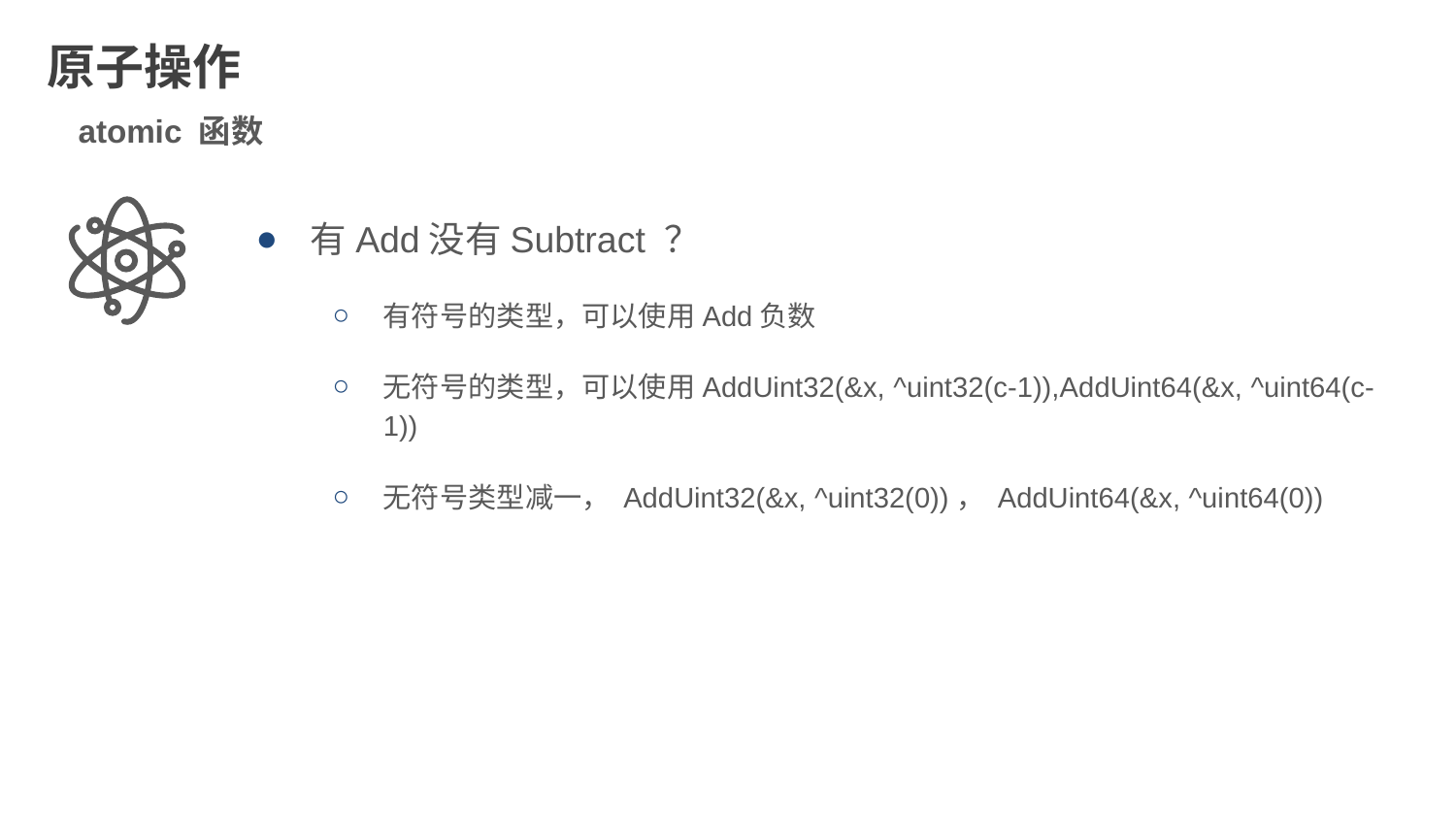

原子操作
atomic 函数
有Add没有Subtract ？
有符号的类型，可以使用Add负数
无符号的类型，可以使用AddUint32(&x, ^uint32(c-1)),AddUint64(&x, ^uint64(c-1))
无符号类型减一， AddUint32(&x, ^uint32(0))， AddUint64(&x, ^uint64(0))